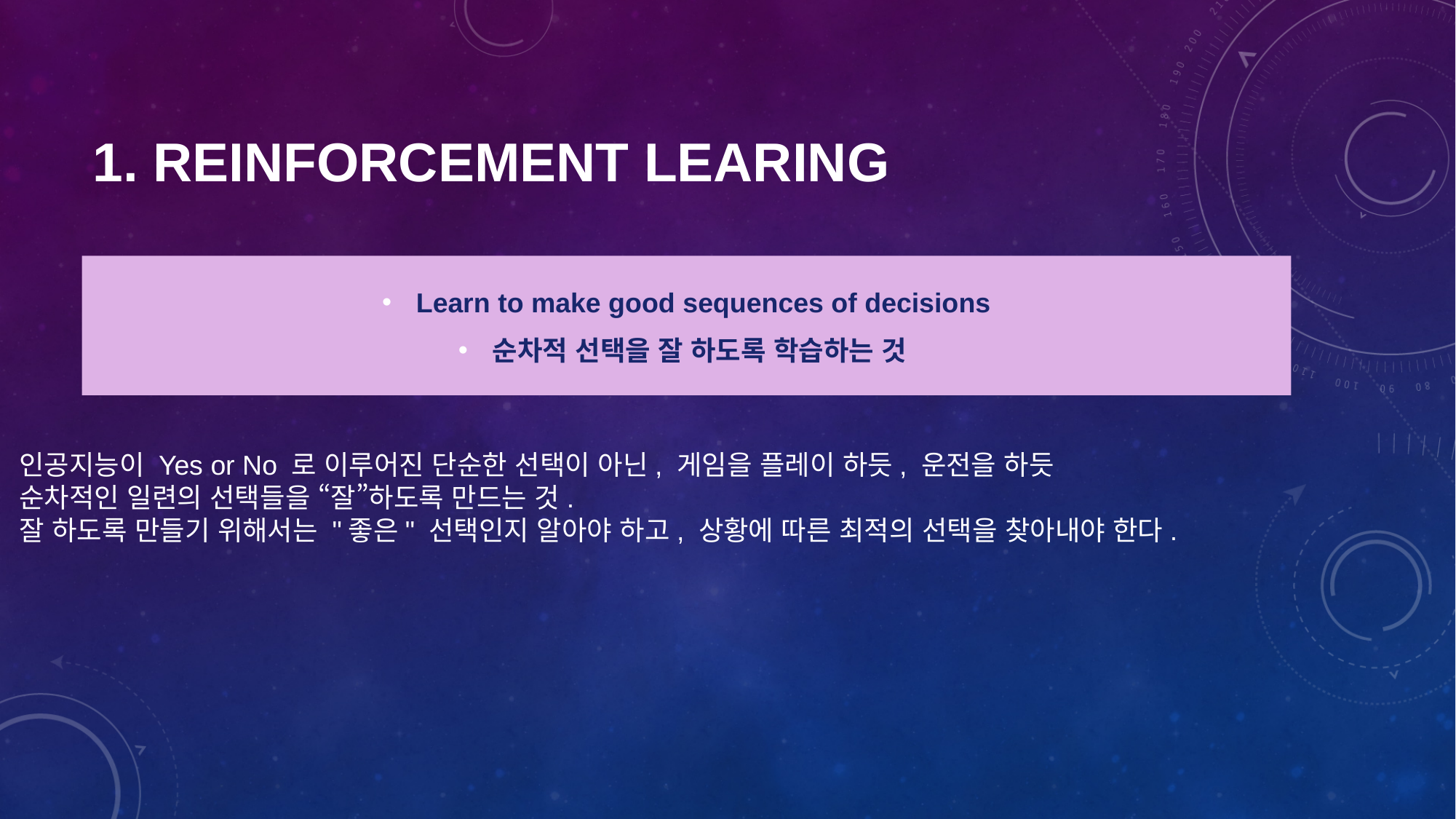

# 1. REINFORCEMENT LEARING
Learn to make good sequences of decisions
순차적 선택을 잘 하도록 학습하는 것
인공지능이 Yes or No 로 이루어진 단순한 선택이 아닌, 게임을 플레이 하듯, 운전을 하듯
순차적인 일련의 선택들을 “잘”하도록 만드는 것.
잘 하도록 만들기 위해서는 "좋은" 선택인지 알아야 하고, 상황에 따른 최적의 선택을 찾아내야 한다.